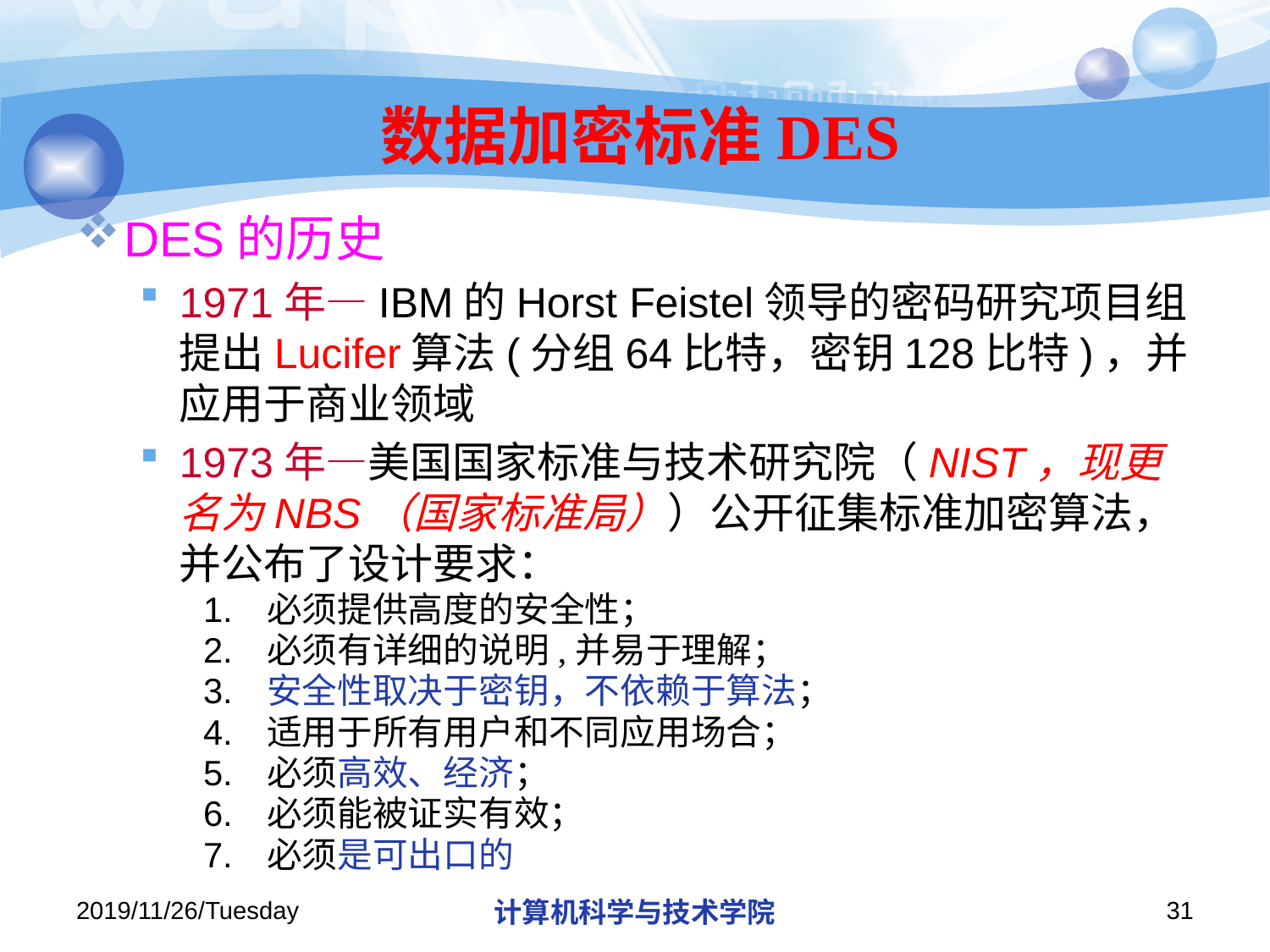

# 数据加密标准DES
DES的历史
1971年—IBM的Horst Feistel领导的密码研究项目组提出Lucifer算法(分组64比特，密钥128比特)，并应用于商业领域
1973年—美国国家标准与技术研究院（NIST，现更名为NBS（国家标准局））公开征集标准加密算法，并公布了设计要求：
必须提供高度的安全性；
必须有详细的说明,并易于理解；
安全性取决于密钥，不依赖于算法；
适用于所有用户和不同应用场合；
必须高效、经济；
必须能被证实有效；
必须是可出口的

2019/11/26/Tuesday
计算机科学与技术学院
31